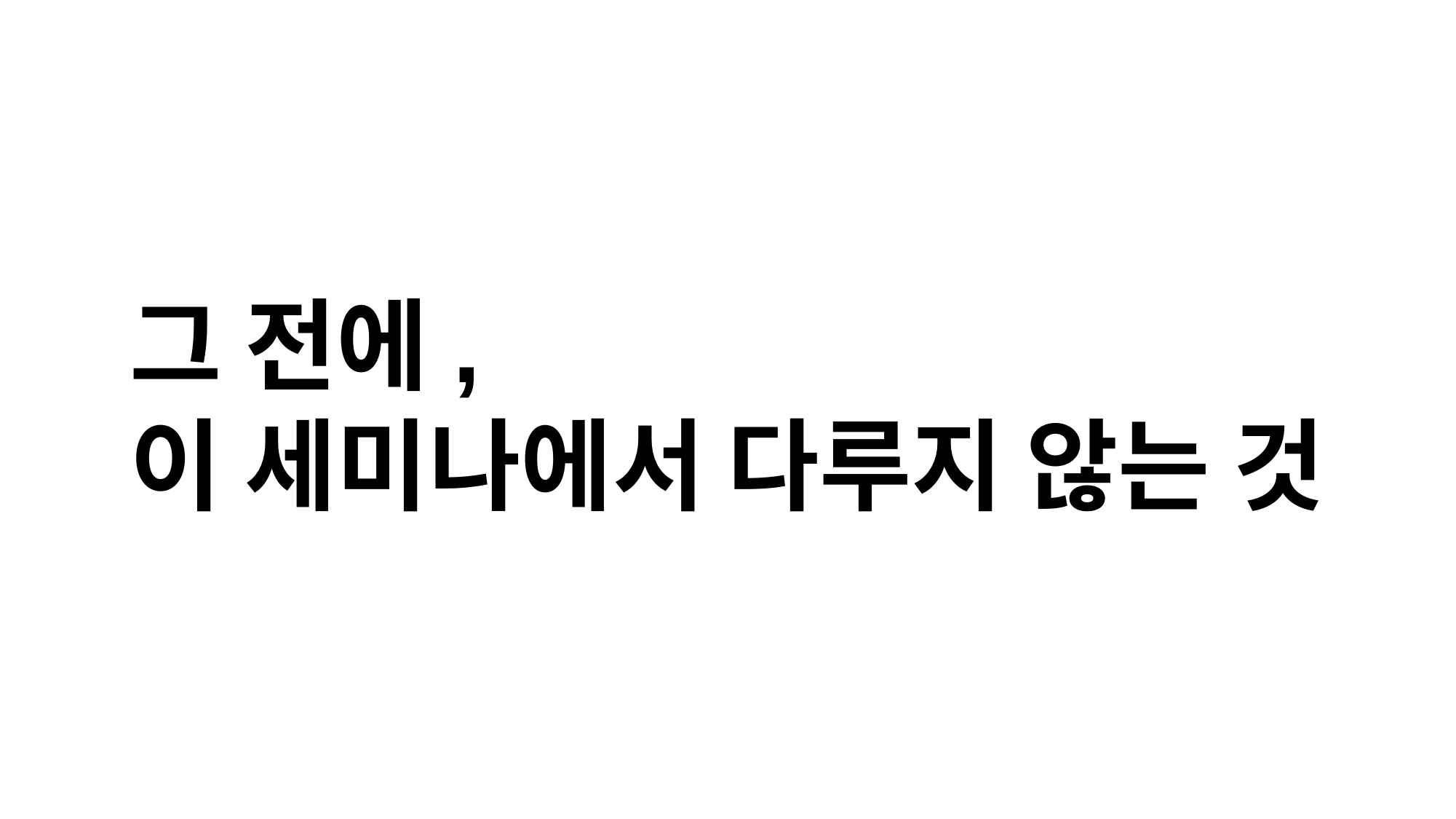

그 전에,
이 세미나에서 다루지 않는 것